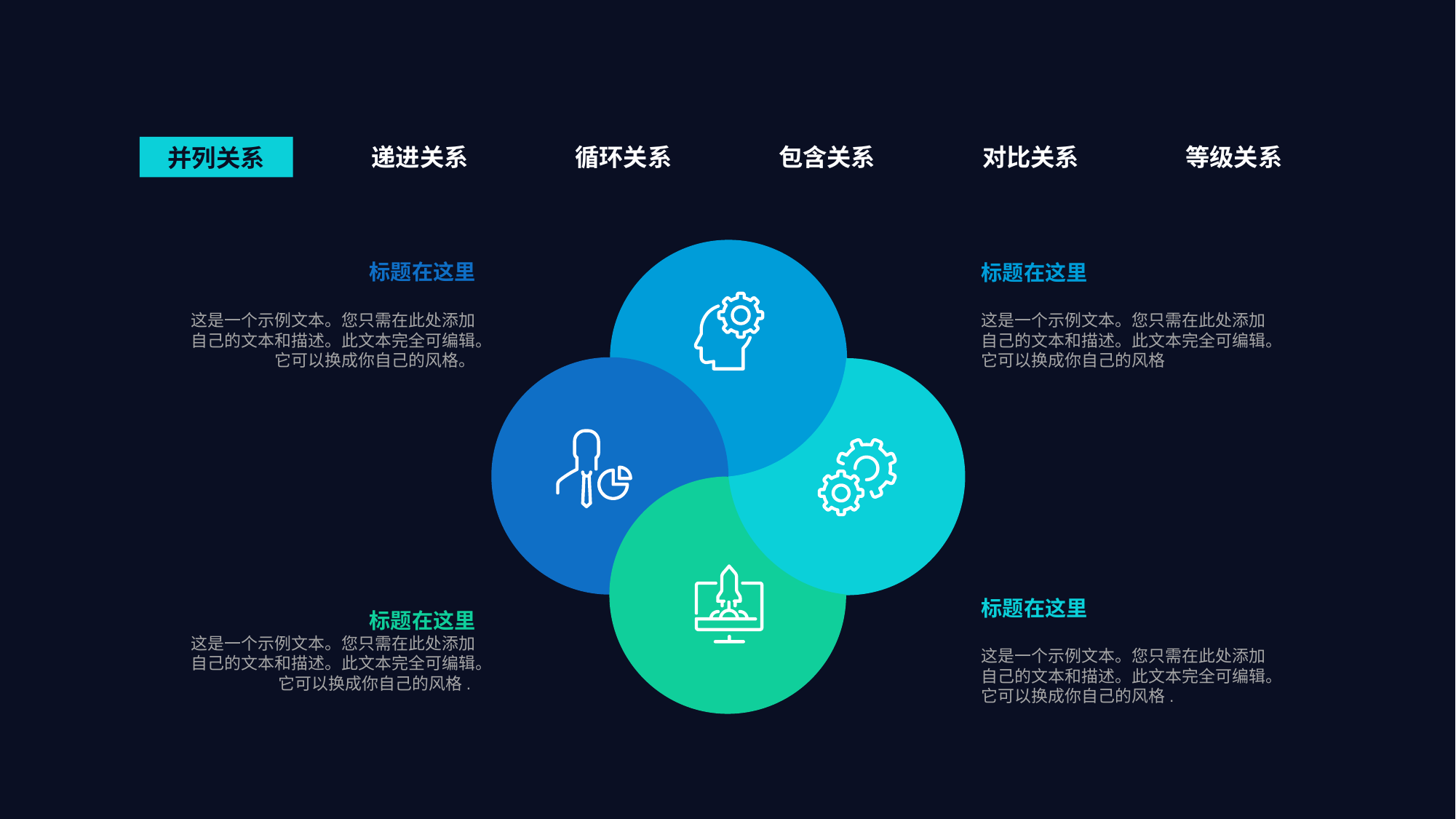

并列关系
递进关系
循环关系
包含关系
对比关系
等级关系

标题在这里
这是一个示例文本。您只需在此处添加自己的文本和描述。此文本完全可编辑。它可以换成你自己的风格。
标题在这里
这是一个示例文本。您只需在此处添加自己的文本和描述。此文本完全可编辑。它可以换成你自己的风格

标题在这里
这是一个示例文本。您只需在此处添加自己的文本和描述。此文本完全可编辑。它可以换成你自己的风格.
标题在这里
这是一个示例文本。您只需在此处添加自己的文本和描述。此文本完全可编辑。它可以换成你自己的风格.